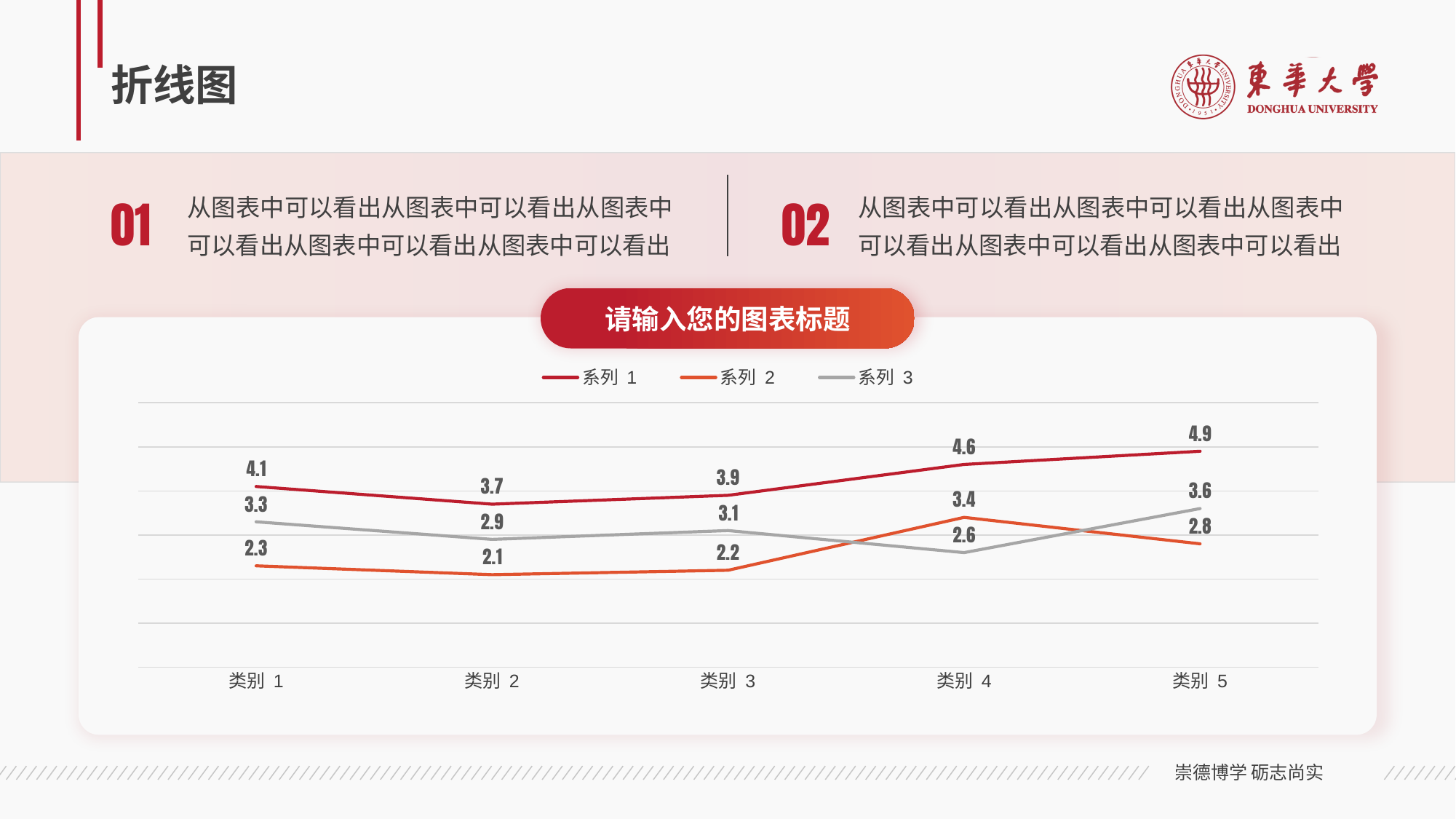

# 折线图

01
02
从图表中可以看出从图表中可以看出从图表中可以看出从图表中可以看出从图表中可以看出
从图表中可以看出从图表中可以看出从图表中可以看出从图表中可以看出从图表中可以看出
请输入您的图表标题

### Chart

| Category | 系列 1 | 系列 2 | 系列 3 |
|---|---|---|---|
| 类别 1 | 4.1 | 2.3 | 3.3 |
| 类别 2 | 3.7 | 2.1 | 2.9 |
| 类别 3 | 3.9 | 2.2 | 3.1 |
| 类别 4 | 4.6 | 3.4 | 2.6 |
| 类别 5 | 4.9 | 2.8 | 3.6 |